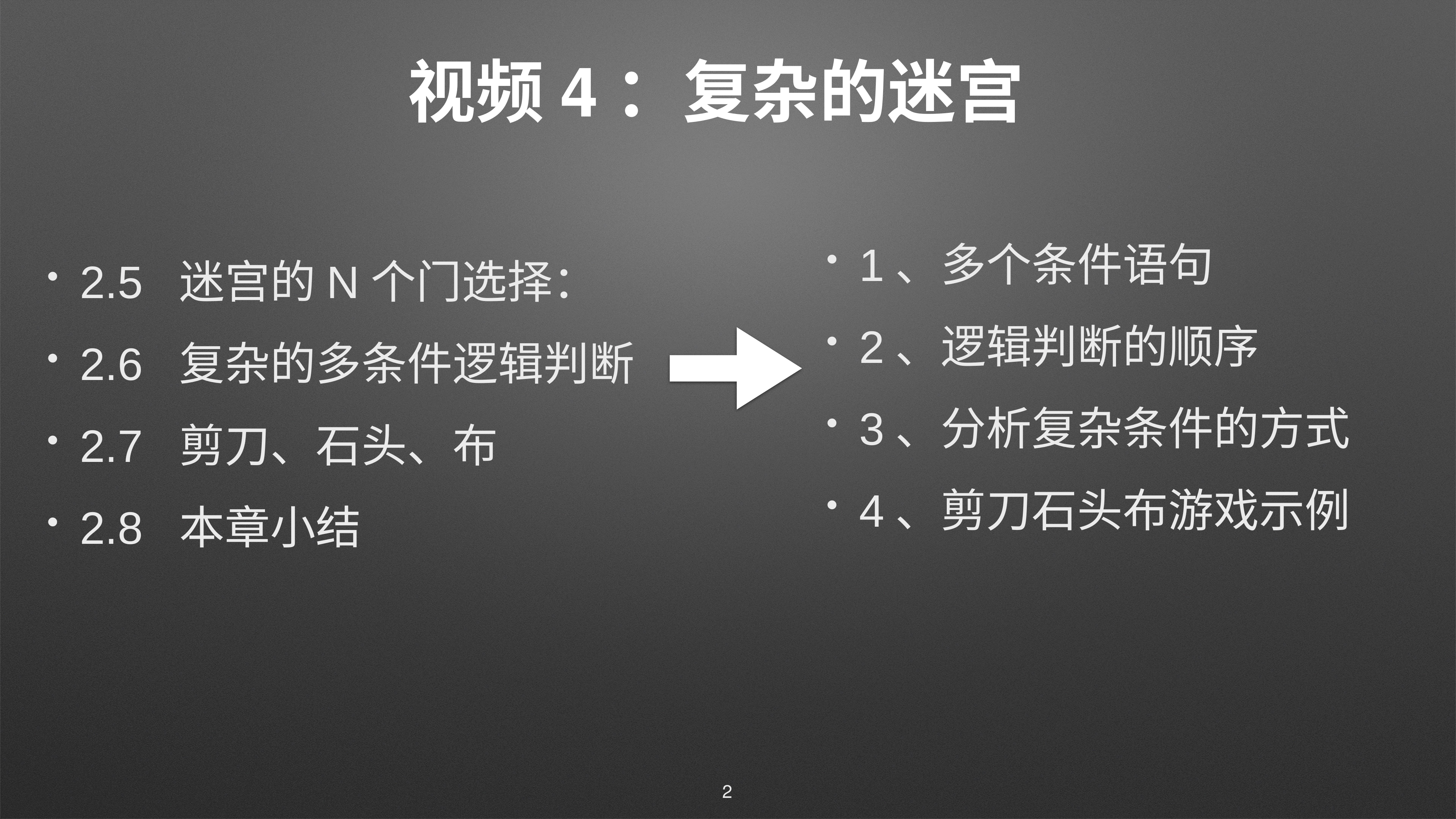

# 视频4：复杂的迷宫

1、多个条件语句
2、逻辑判断的顺序
3、分析复杂条件的方式
4、剪刀石头布游戏示例
2.5  迷宫的N个门选择：
2.6  复杂的多条件逻辑判断
2.7  剪刀、石头、布
2.8  本章小结

2